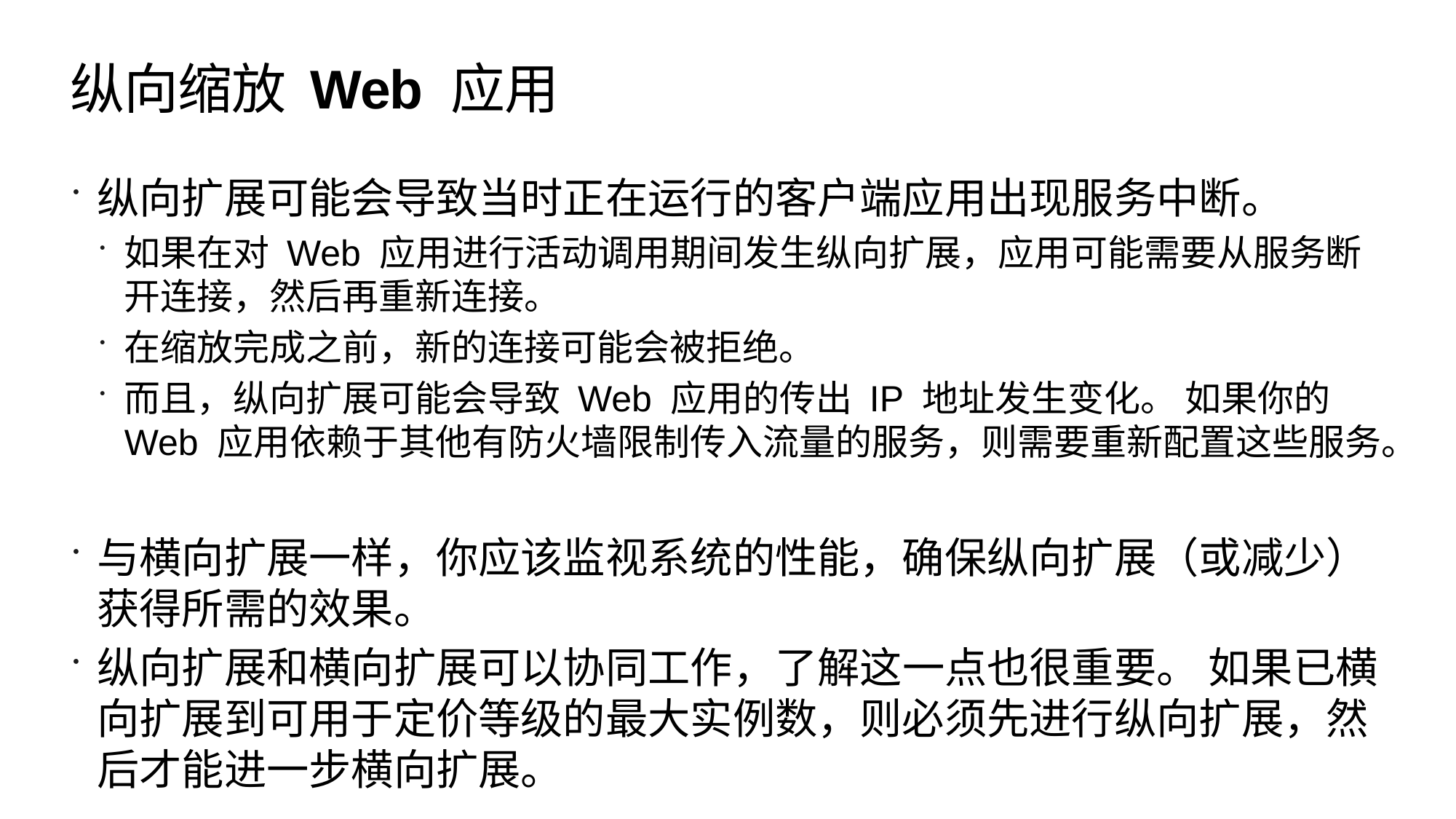

# 纵向缩放 Web 应用
纵向扩展可能会导致当时正在运行的客户端应用出现服务中断。
如果在对 Web 应用进行活动调用期间发生纵向扩展，应用可能需要从服务断开连接，然后再重新连接。
在缩放完成之前，新的连接可能会被拒绝。
而且，纵向扩展可能会导致 Web 应用的传出 IP 地址发生变化。 如果你的 Web 应用依赖于其他有防火墙限制传入流量的服务，则需要重新配置这些服务。

与横向扩展一样，你应该监视系统的性能，确保纵向扩展（或减少）获得所需的效果。
纵向扩展和横向扩展可以协同工作，了解这一点也很重要。 如果已横向扩展到可用于定价等级的最大实例数，则必须先进行纵向扩展，然后才能进一步横向扩展。